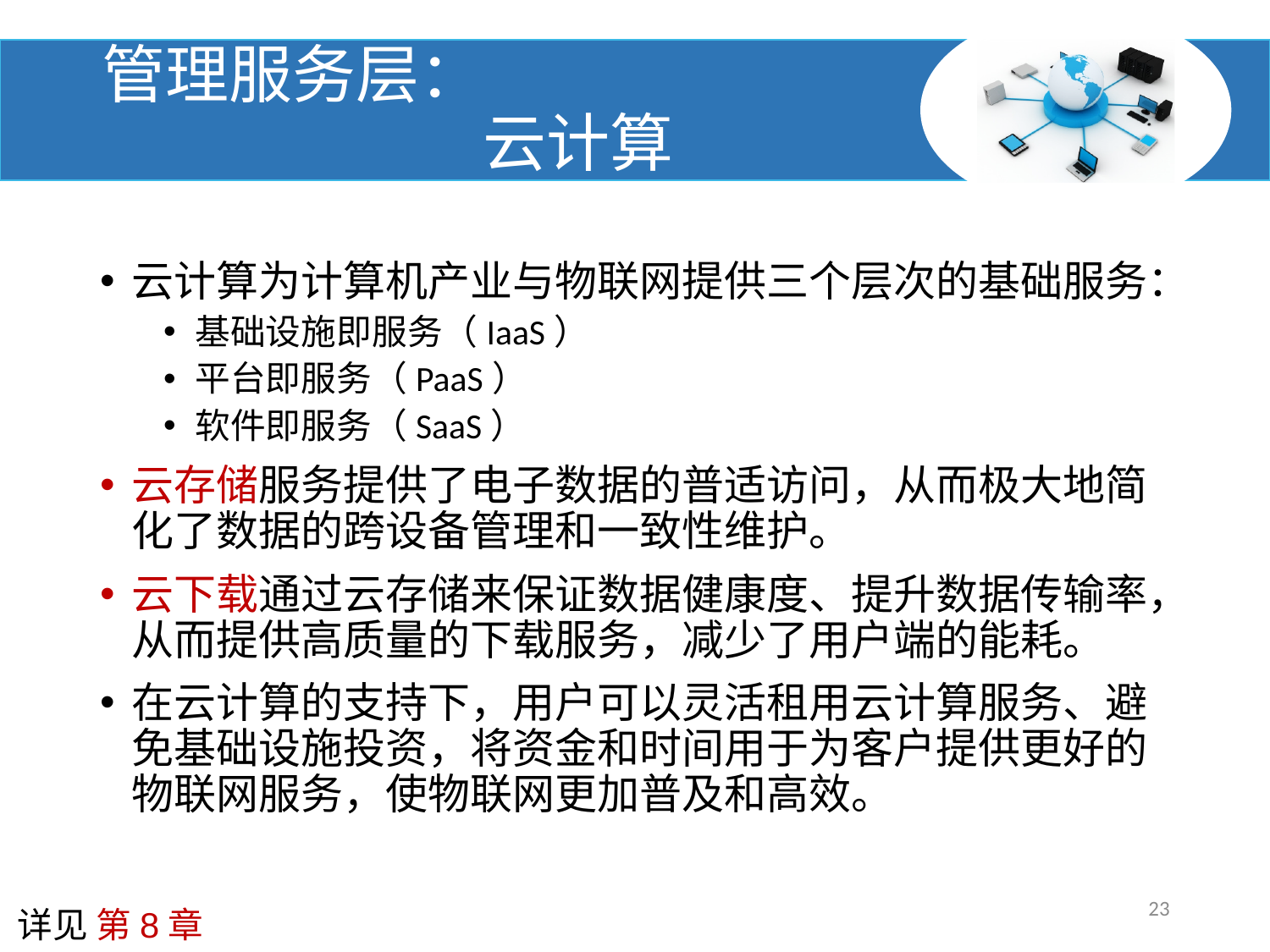

# 管理服务层： 云计算
云计算为计算机产业与物联网提供三个层次的基础服务：
基础设施即服务（IaaS）
平台即服务（PaaS）
软件即服务（SaaS）
云存储服务提供了电子数据的普适访问，从而极大地简化了数据的跨设备管理和一致性维护。
云下载通过云存储来保证数据健康度、提升数据传输率，从而提供高质量的下载服务，减少了用户端的能耗。
在云计算的支持下，用户可以灵活租用云计算服务、避免基础设施投资，将资金和时间用于为客户提供更好的物联网服务，使物联网更加普及和高效。
23
详见 第8章